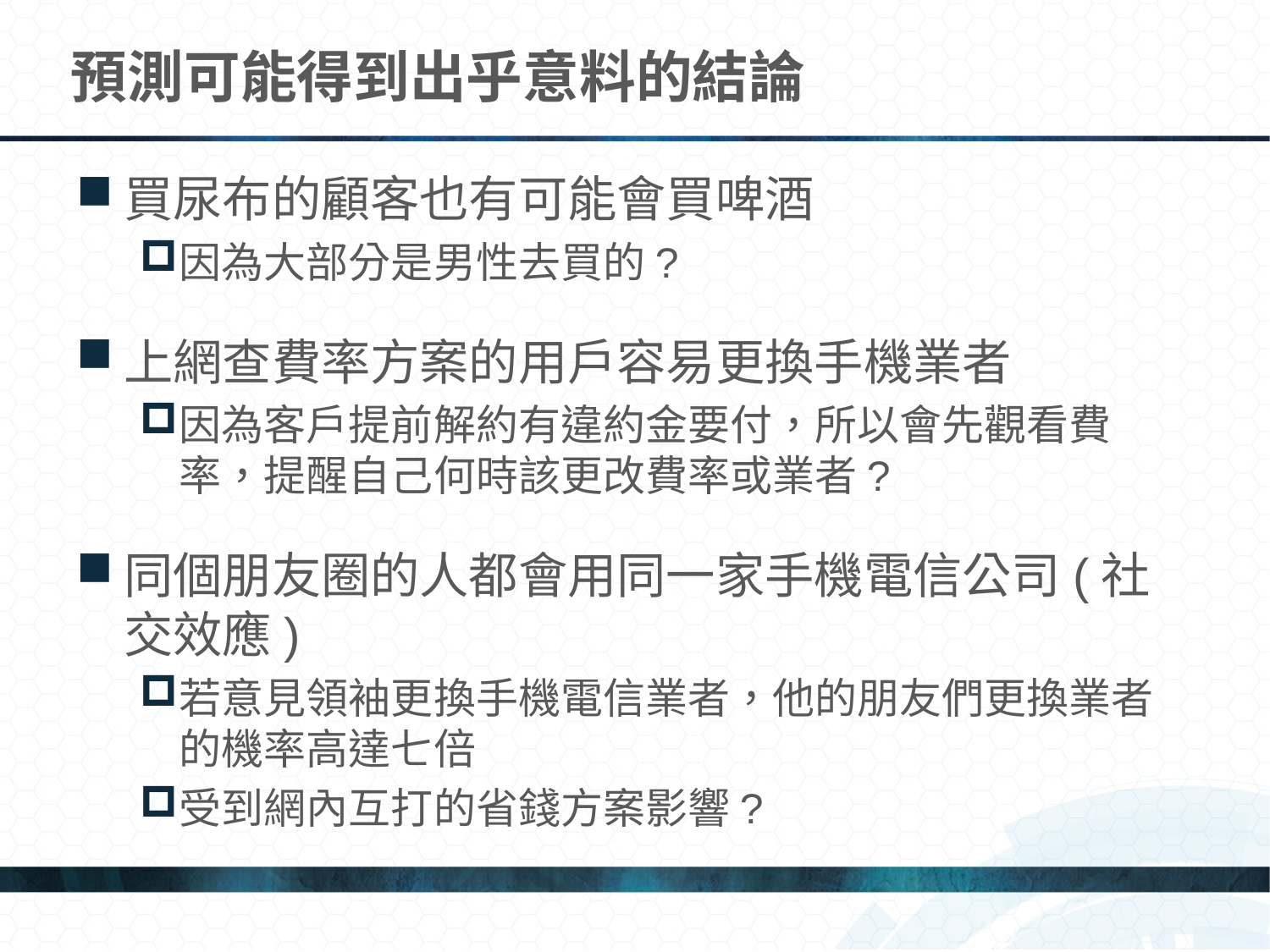

# 預測可能得到出乎意料的結論
買尿布的顧客也有可能會買啤酒
因為大部分是男性去買的?

上網查費率方案的用戶容易更換手機業者
因為客戶提前解約有違約金要付，所以會先觀看費率，提醒自己何時該更改費率或業者?

同個朋友圈的人都會用同一家手機電信公司(社交效應)
若意見領袖更換手機電信業者，他的朋友們更換業者的機率高達七倍
受到網內互打的省錢方案影響?